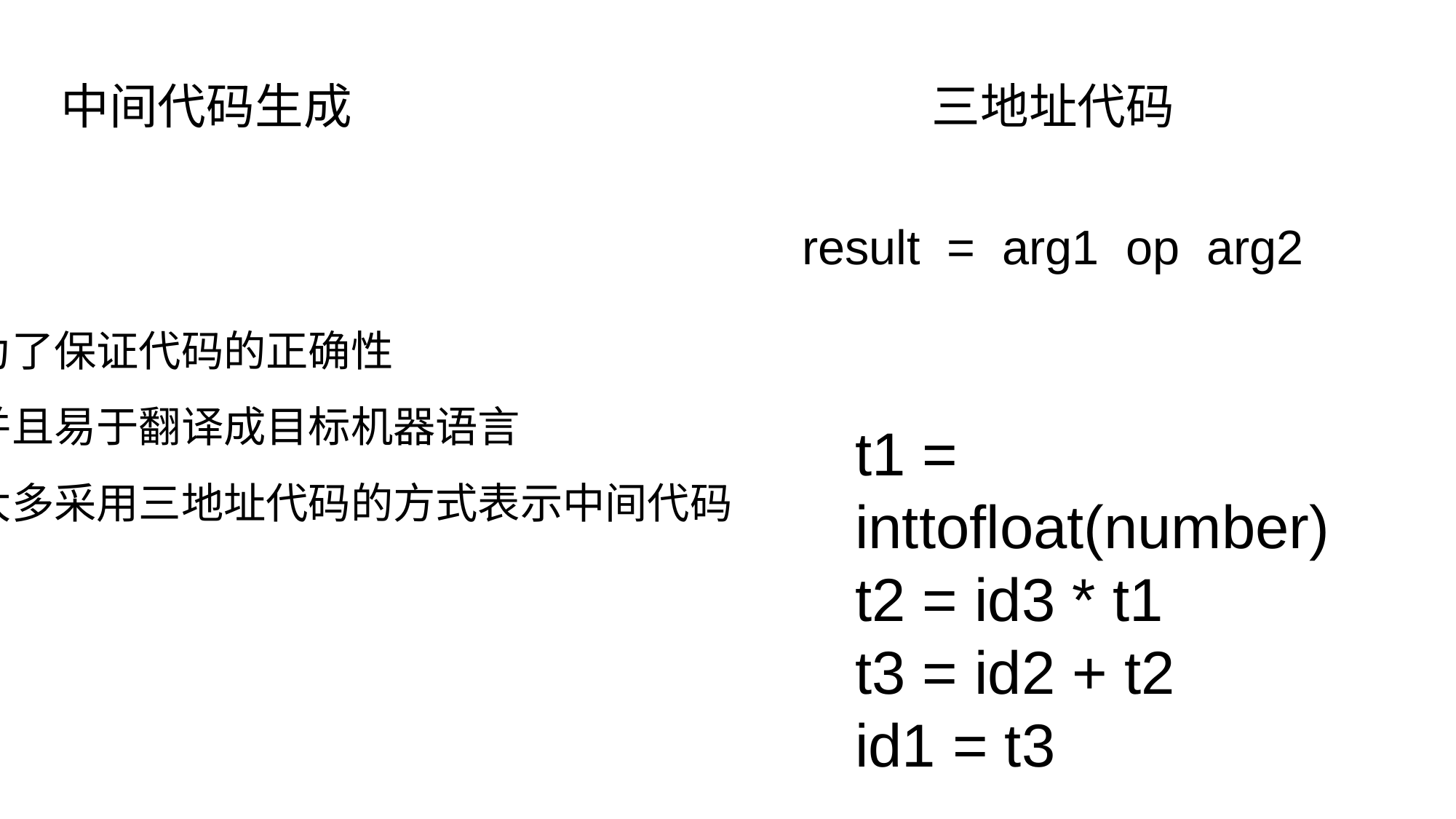

三地址代码
中间代码生成
result  =  arg1  op  arg2
为了保证代码的正确性
并且易于翻译成目标机器语言
大多采用三地址代码的方式表示中间代码
t1 = inttofloat(number)
t2 = id3 * t1
t3 = id2 + t2
id1 = t3